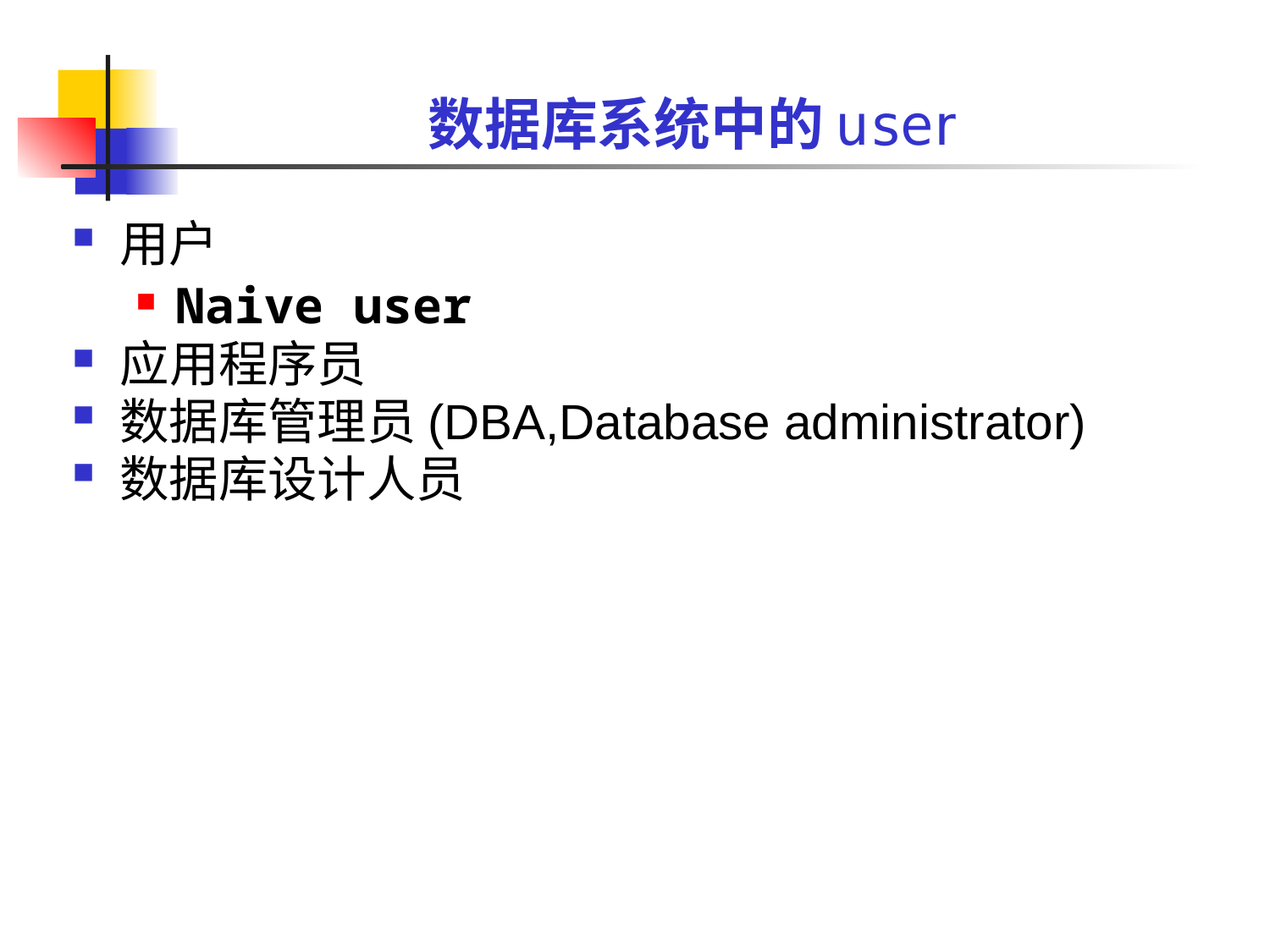

# 数据库系统中的user
用户
Naive user
应用程序员
数据库管理员(DBA,Database administrator)
数据库设计人员